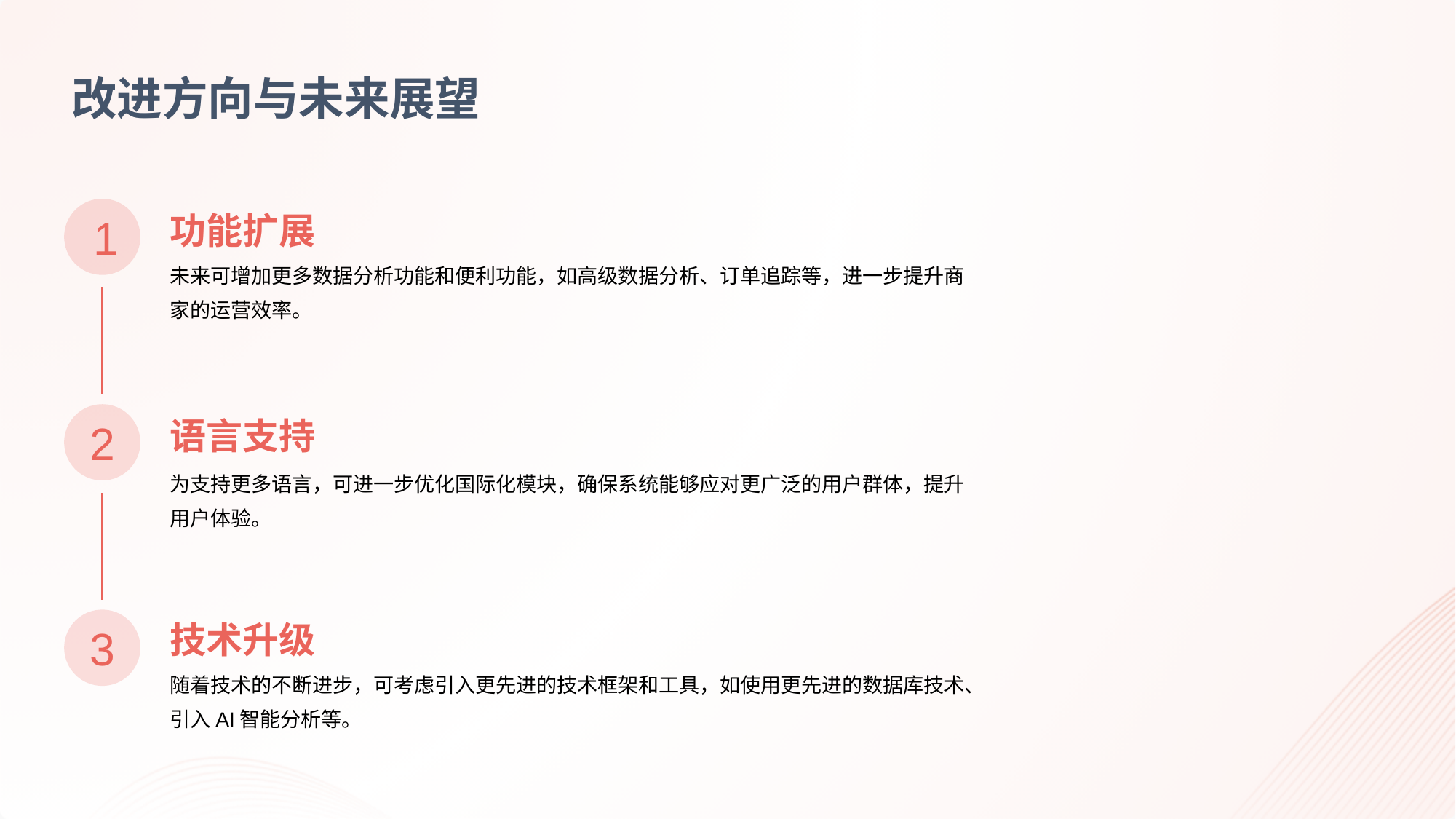

改进方向与未来展望
功能扩展

1
未来可增加更多数据分析功能和便利功能，如高级数据分析、订单追踪等，进一步提升商家的运营效率。
语言支持

2
为支持更多语言，可进一步优化国际化模块，确保系统能够应对更广泛的用户群体，提升用户体验。
技术升级

3
随着技术的不断进步，可考虑引入更先进的技术框架和工具，如使用更先进的数据库技术、引入AI智能分析等。